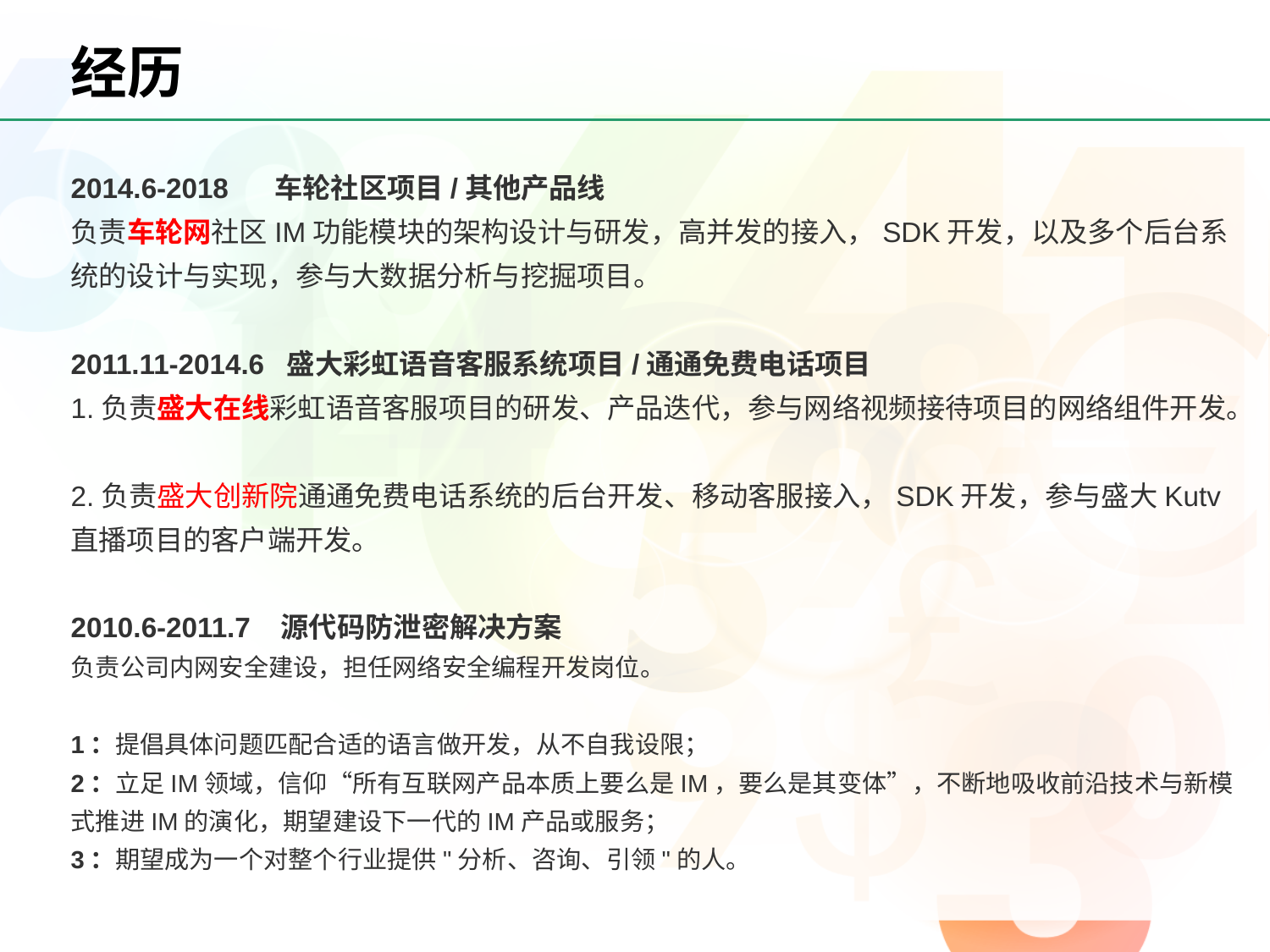

# 经历

2014.6-2018     车轮社区项目/其他产品线
负责车轮网社区IM功能模块的架构设计与研发，高并发的接入，SDK开发，以及多个后台系统的设计与实现，参与大数据分析与挖掘项目。

2011.11-2014.6  盛大彩虹语音客服系统项目/通通免费电话项目
1.负责盛大在线彩虹语音客服项目的研发、产品迭代，参与网络视频接待项目的网络组件开发。
2.负责盛大创新院通通免费电话系统的后台开发、移动客服接入，SDK开发，参与盛大Kutv直播项目的客户端开发。

2010.6-2011.7   源代码防泄密解决方案
负责公司内网安全建设，担任网络安全编程开发岗位。

1：提倡具体问题匹配合适的语言做开发，从不自我设限；
2：立足IM领域，信仰“所有互联网产品本质上要么是IM，要么是其变体”，不断地吸收前沿技术与新模式推进IM的演化，期望建设下一代的IM产品或服务；
3：期望成为一个对整个行业提供"分析、咨询、引领"的人。